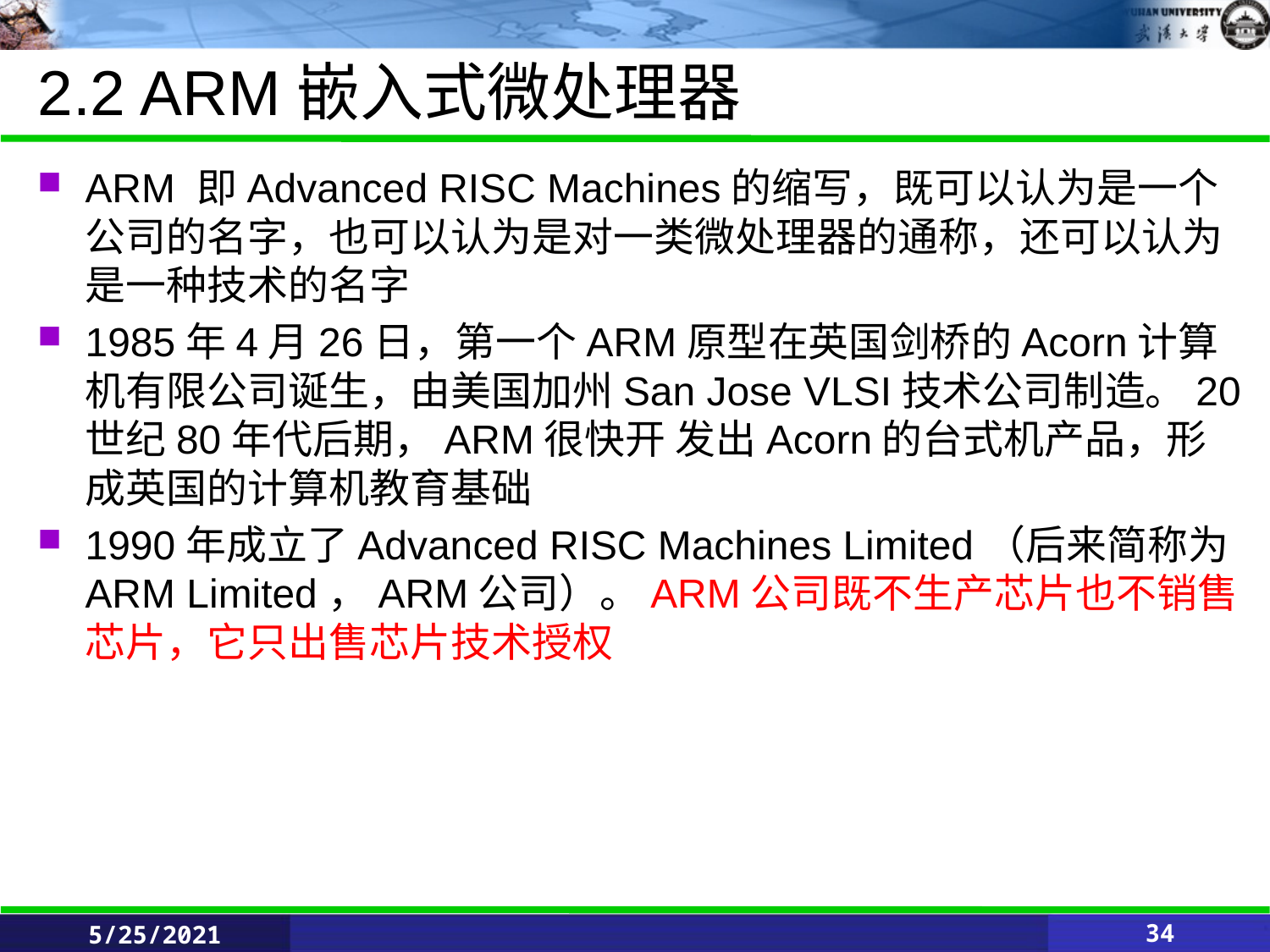

# 2.2 ARM嵌入式微处理器
ARM 即Advanced RISC Machines的缩写，既可以认为是一个公司的名字，也可以认为是对一类微处理器的通称，还可以认为是一种技术的名字
1985年4月26日，第一个ARM原型在英国剑桥的Acorn计算机有限公司诞生，由美国加州San Jose VLSI技术公司制造。20世纪80年代后期，ARM很快开 发出Acorn的台式机产品，形成英国的计算机教育基础
1990年成立了Advanced RISC Machines Limited（后来简称为ARM Limited，ARM公司）。ARM公司既不生产芯片也不销售芯片，它只出售芯片技术授权
5/25/2021

34